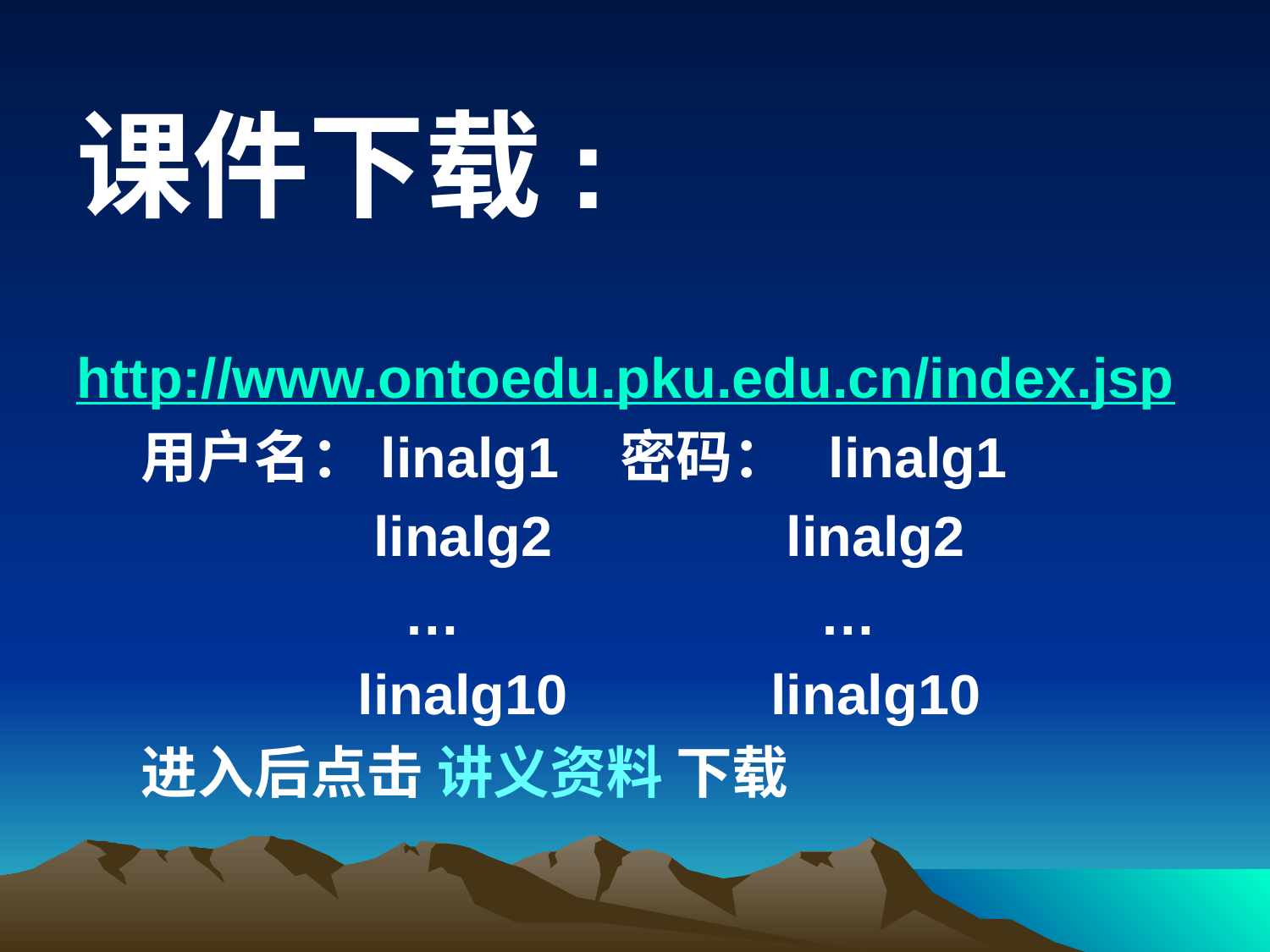

课件下载:

http://www.ontoedu.pku.edu.cn/index.jsp
    用户名：linalg1   密码：  linalg1
                   linalg2               linalg2
                     …                       …
                  linalg10             linalg10
    进入后点击 讲义资料 下载